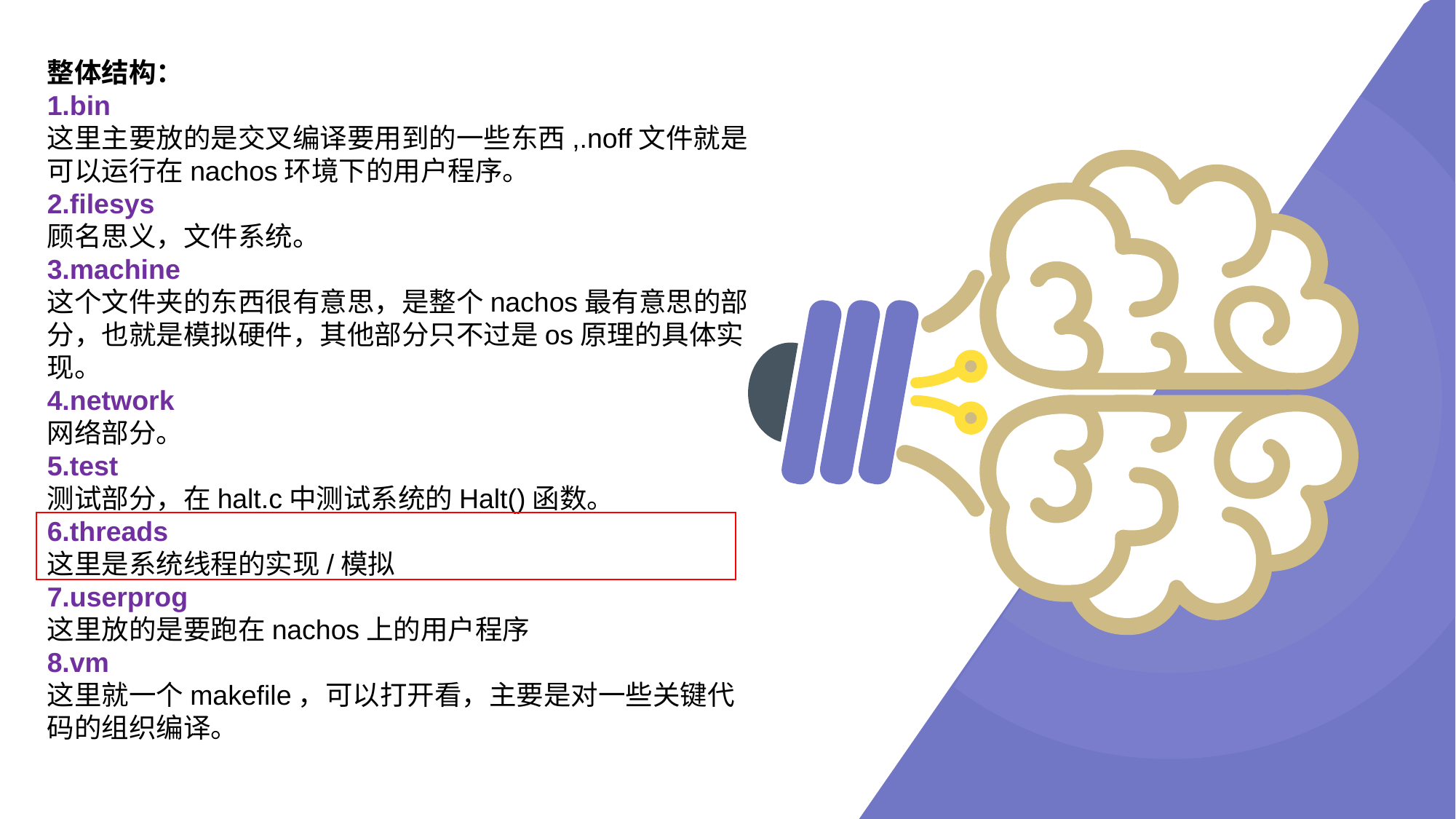

整体结构：
1.bin
这里主要放的是交叉编译要用到的一些东西,.noff文件就是可以运行在nachos环境下的用户程序。
2.filesys
顾名思义，文件系统。
3.machine
这个文件夹的东西很有意思，是整个nachos最有意思的部分，也就是模拟硬件，其他部分只不过是os原理的具体实现。
4.network
网络部分。
5.test
测试部分，在halt.c中测试系统的Halt()函数。
6.threads
这里是系统线程的实现/模拟
7.userprog
这里放的是要跑在nachos上的用户程序
8.vm
这里就一个makefile，可以打开看，主要是对一些关键代码的组织编译。